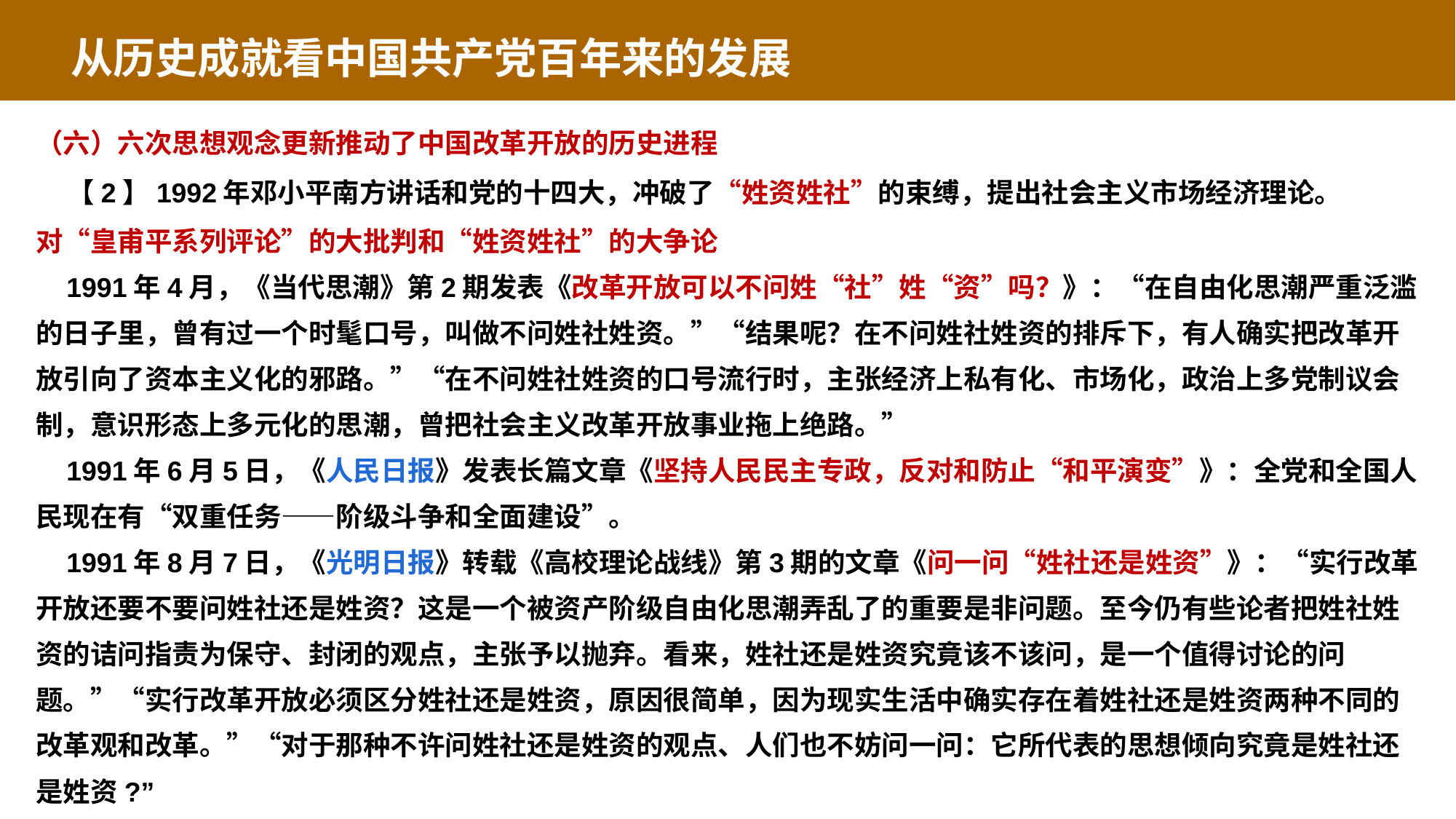

从历史成就看中国共产党百年来的发展
（六）六次思想观念更新推动了中国改革开放的历史进程
    【2】1992年邓小平南方讲话和党的十四大，冲破了“姓资姓社”的束缚，提出社会主义市场经济理论。
对“皇甫平系列评论”的大批判和“姓资姓社”的大争论
    1991年4月，《当代思潮》第2期发表《改革开放可以不问姓“社”姓“资”吗？》：“在自由化思潮严重泛滥的日子里，曾有过一个时髦口号，叫做不问姓社姓资。”“结果呢？在不问姓社姓资的排斥下，有人确实把改革开放引向了资本主义化的邪路。”“在不问姓社姓资的口号流行时，主张经济上私有化、市场化，政治上多党制议会制，意识形态上多元化的思潮，曾把社会主义改革开放事业拖上绝路。”
    1991年6月5日，《人民日报》发表长篇文章《坚持人民民主专政，反对和防止“和平演变”》：全党和全国人民现在有“双重任务——阶级斗争和全面建设”。
    1991年8月7日，《光明日报》转载《高校理论战线》第3期的文章《问一问“姓社还是姓资”》：“实行改革开放还要不要问姓社还是姓资？这是一个被资产阶级自由化思潮弄乱了的重要是非问题。至今仍有些论者把姓社姓资的诘问指责为保守、封闭的观点，主张予以抛弃。看来，姓社还是姓资究竟该不该问，是一个值得讨论的问题。”“实行改革开放必须区分姓社还是姓资，原因很简单，因为现实生活中确实存在着姓社还是姓资两种不同的改革观和改革。”“对于那种不许问姓社还是姓资的观点、人们也不妨问一问：它所代表的思想倾向究竟是姓社还是姓资?”